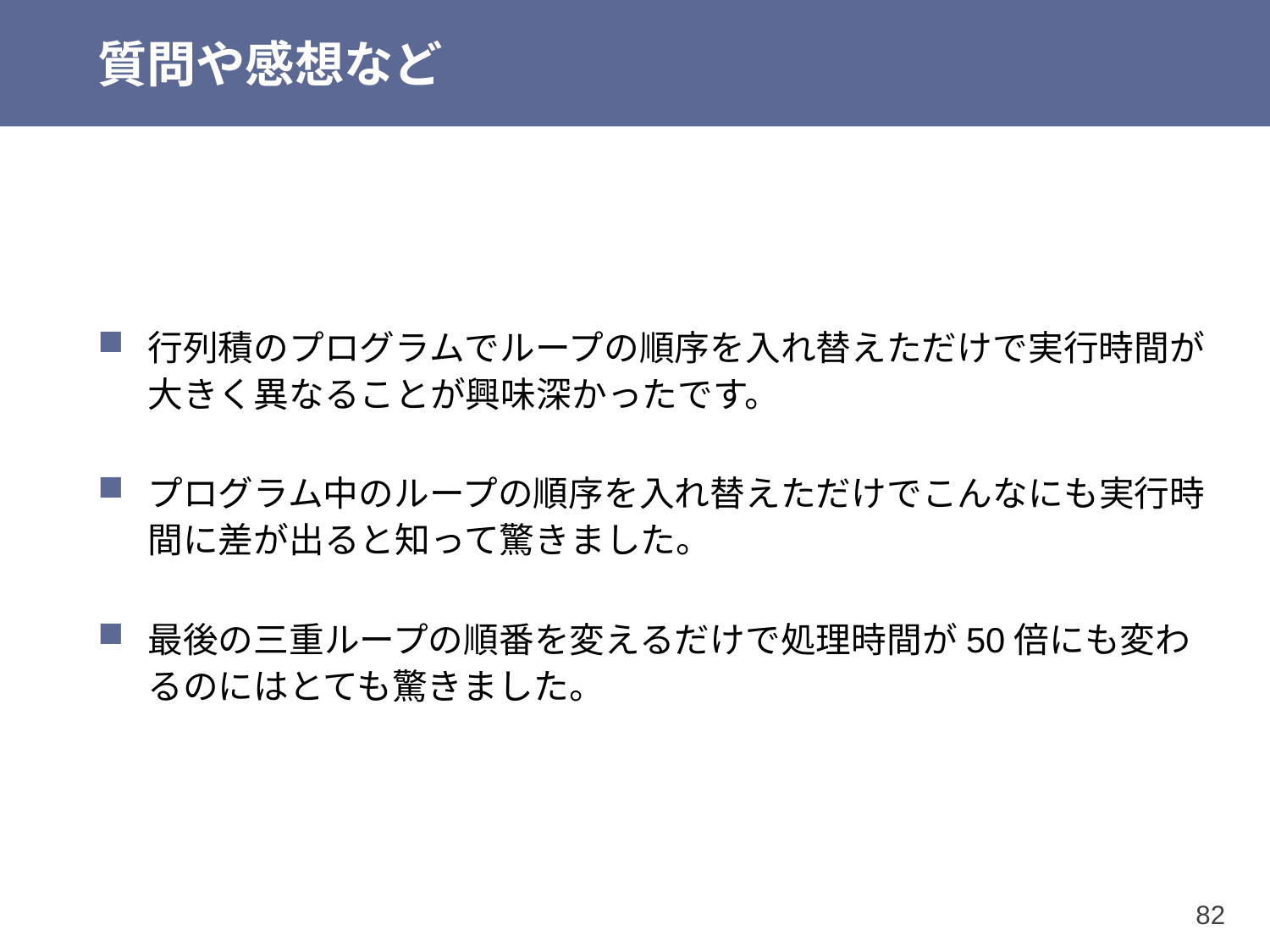

# 質問や感想など
行列積のプログラムでループの順序を入れ替えただけで実行時間が大きく異なることが興味深かったです。
プログラム中のループの順序を入れ替えただけでこんなにも実行時間に差が出ると知って驚きました。
最後の三重ループの順番を変えるだけで処理時間が50倍にも変わるのにはとても驚きました。